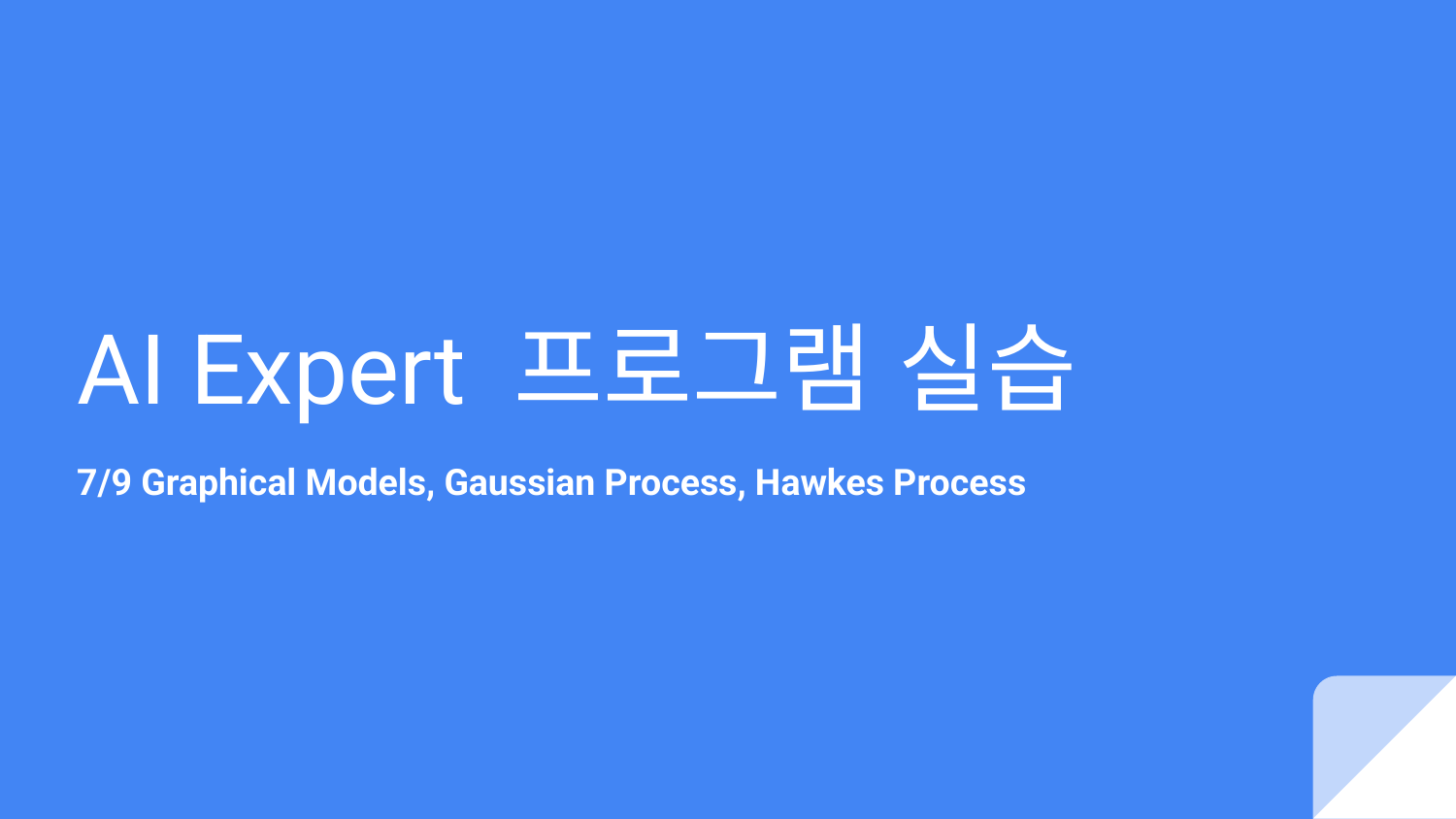

# AI Expert 프로그램 실습
7/9 Graphical Models, Gaussian Process, Hawkes Process